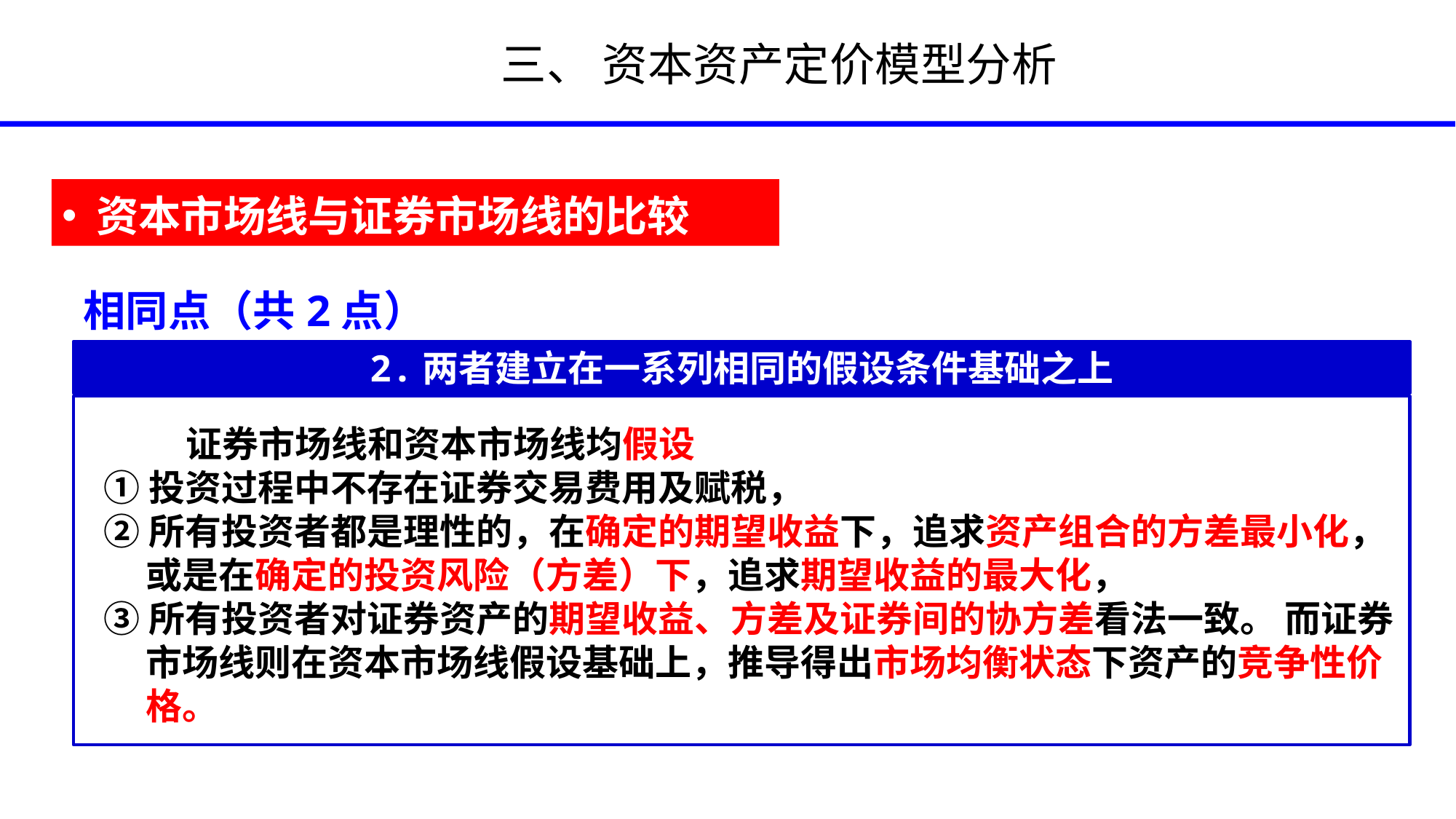

# 三、 资本资产定价模型分析

资本市场线与证券市场线的比较
相同点（共2点）
2.两者建立在一系列相同的假设条件基础之上

         证券市场线和资本市场线均假设
①投资过程中不存在证券交易费用及赋税，
②所有投资者都是理性的，在确定的期望收益下，追求资产组合的方差最小化，或是在确定的投资风险（方差）下，追求期望收益的最大化，
③所有投资者对证券资产的期望收益、方差及证券间的协方差看法一致。 而证券市场线则在资本市场线假设基础上，推导得出市场均衡状态下资产的竞争性价格。